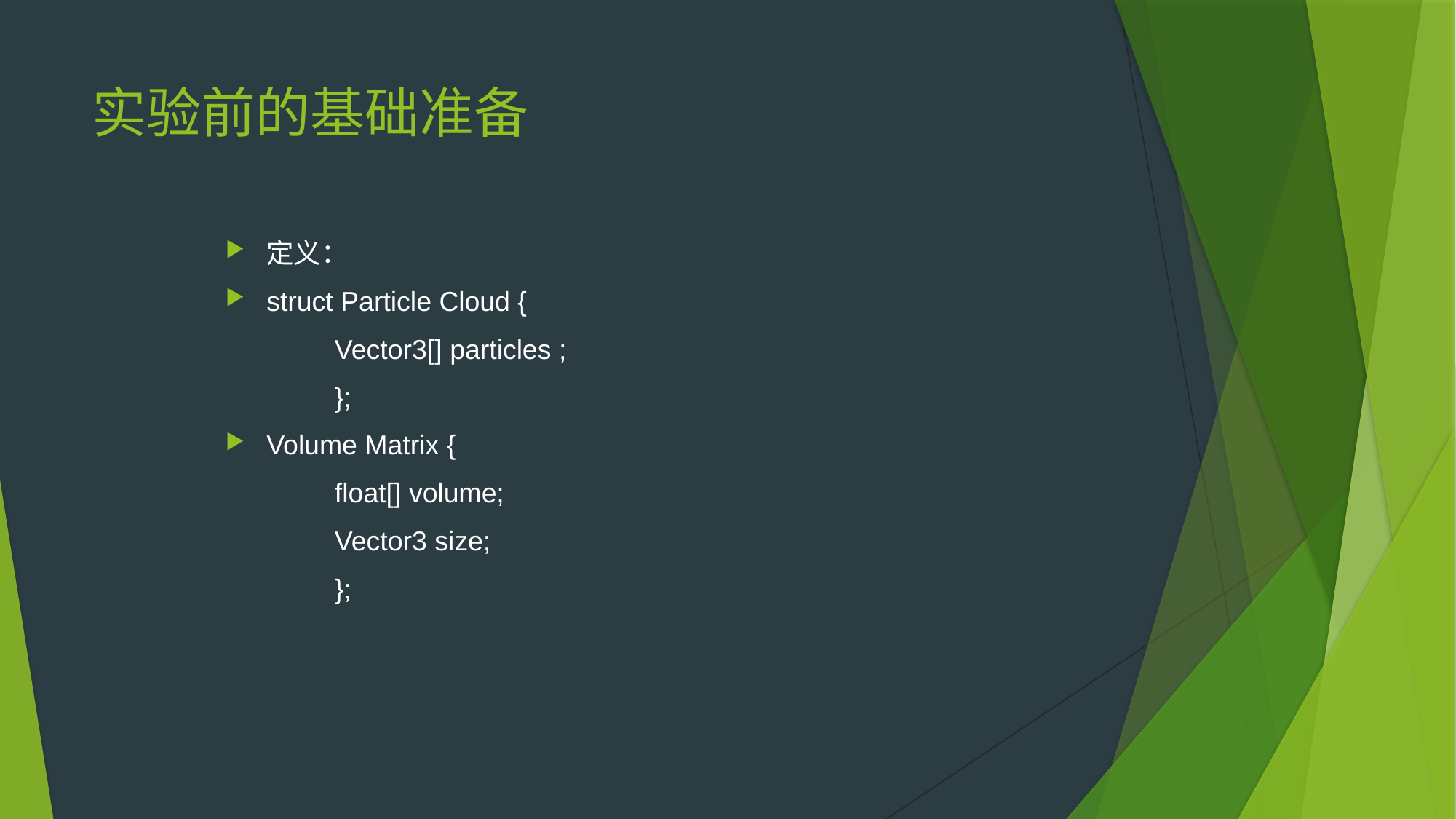

# 实验前的基础准备
定义：
struct Particle Cloud {
	Vector3[] particles ;
	};
Volume Matrix {
	float[] volume;
	Vector3 size;
	};